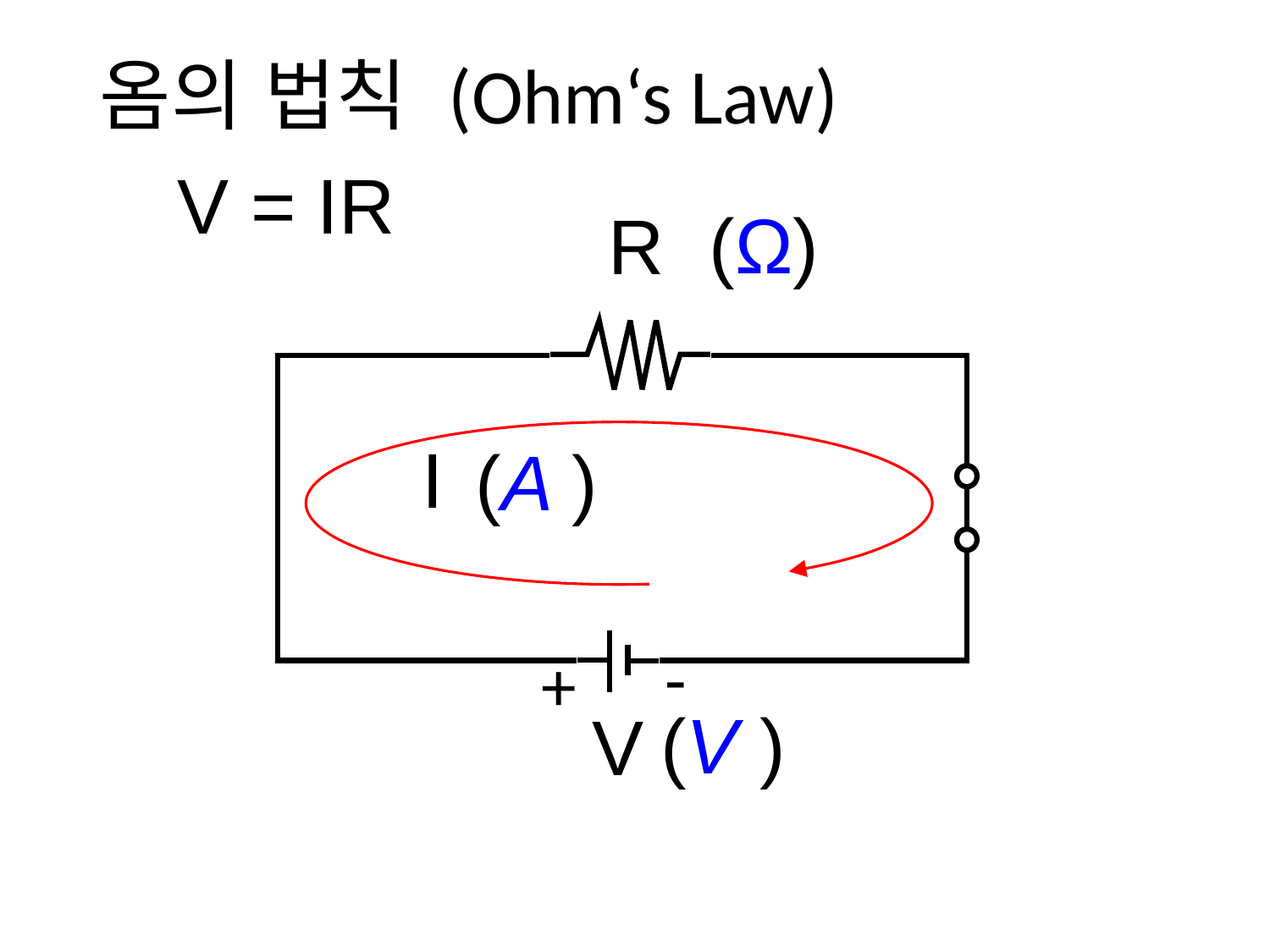

옴의 법칙 (Ohm‘s Law)
V = IR
(Ω)
R

I
(A )

-

+
(V )
V